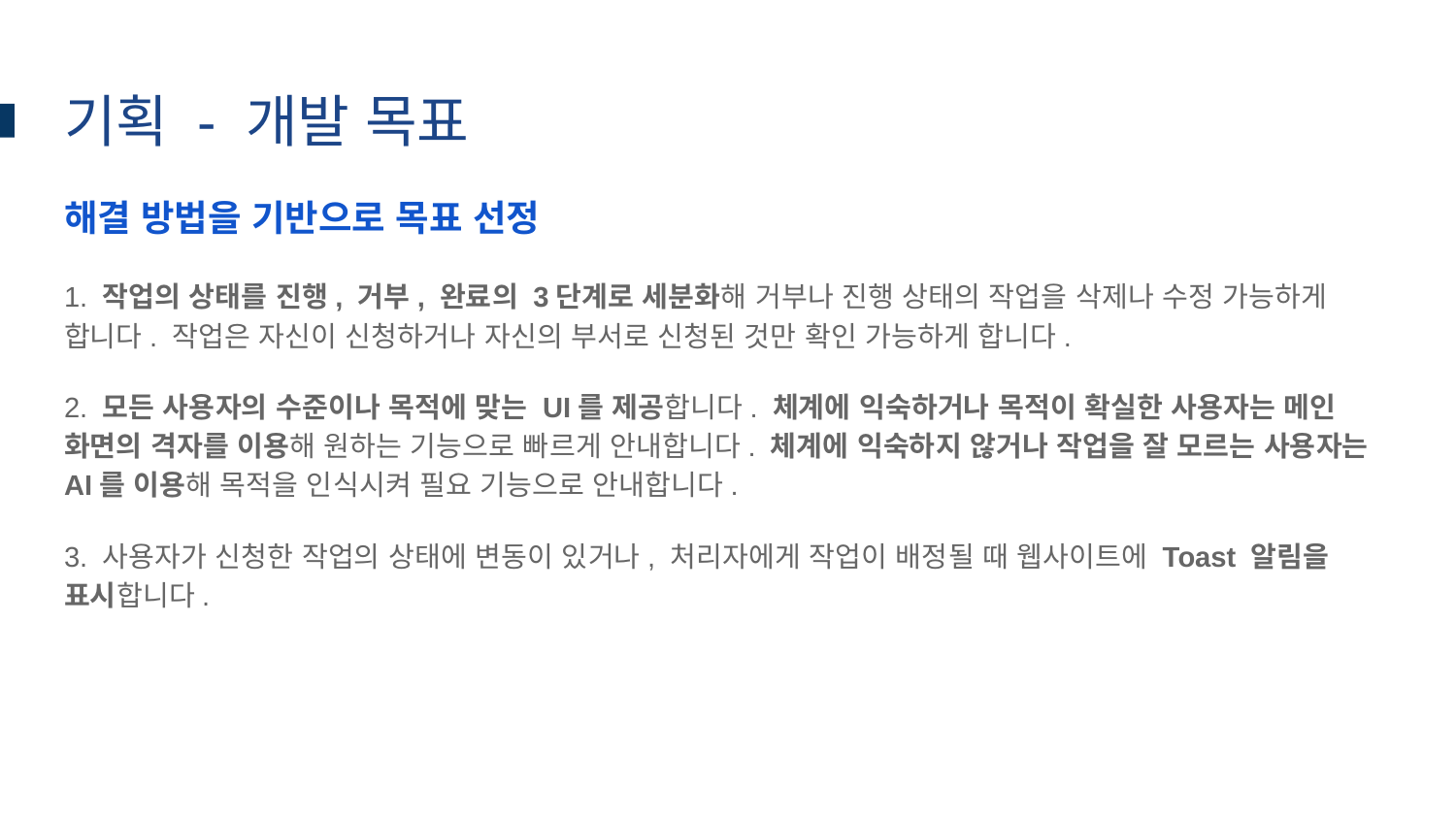

# 기획 - 개발 목표
해결 방법을 기반으로 목표 선정
1. 작업의 상태를 진행, 거부, 완료의 3단계로 세분화해 거부나 진행 상태의 작업을 삭제나 수정 가능하게 합니다. 작업은 자신이 신청하거나 자신의 부서로 신청된 것만 확인 가능하게 합니다.
2. 모든 사용자의 수준이나 목적에 맞는 UI를 제공합니다. 체계에 익숙하거나 목적이 확실한 사용자는 메인 화면의 격자를 이용해 원하는 기능으로 빠르게 안내합니다. 체계에 익숙하지 않거나 작업을 잘 모르는 사용자는 AI를 이용해 목적을 인식시켜 필요 기능으로 안내합니다.
3. 사용자가 신청한 작업의 상태에 변동이 있거나, 처리자에게 작업이 배정될 때 웹사이트에 Toast 알림을 표시합니다.